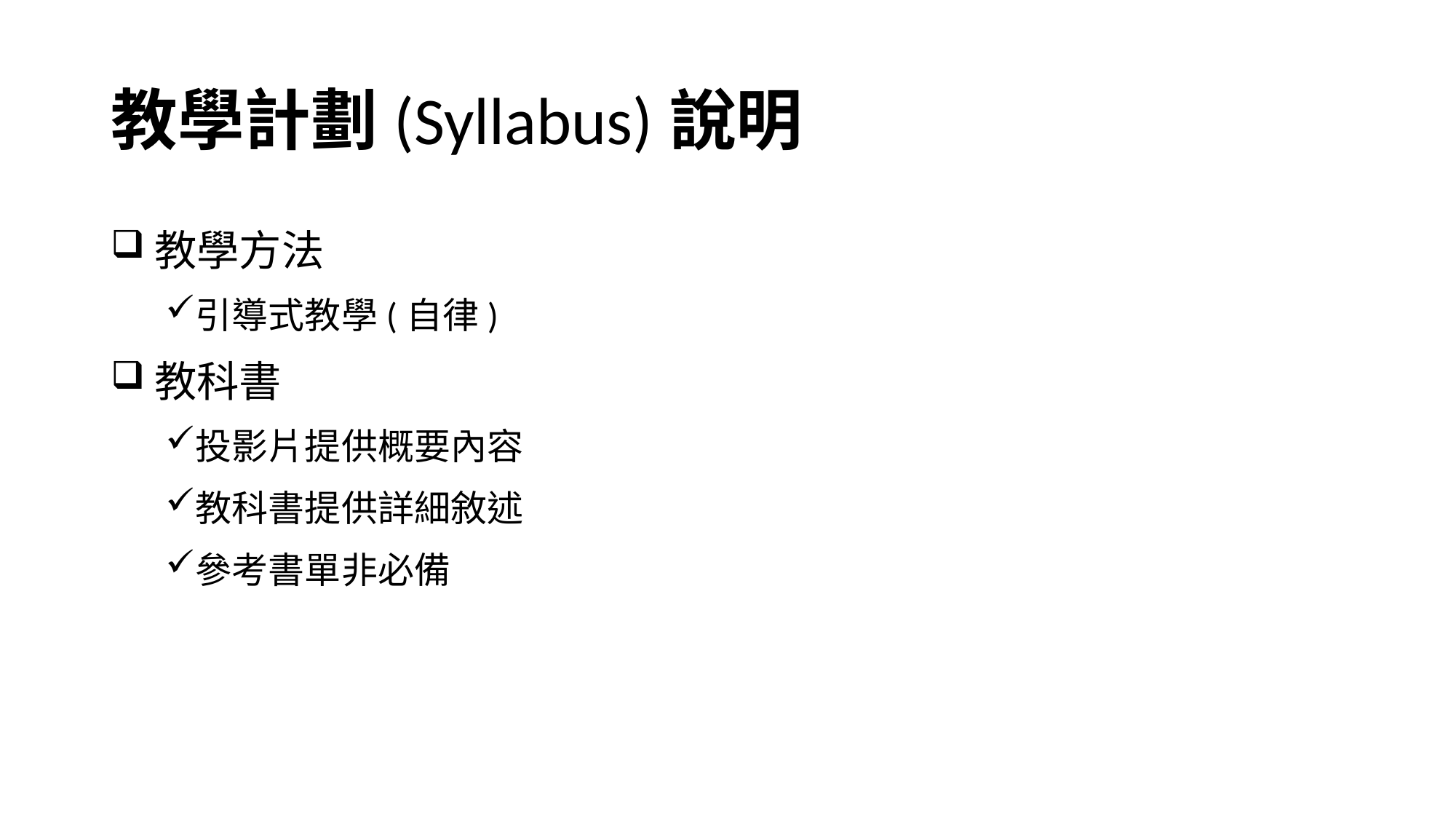

# 教學計劃(Syllabus)說明
教學方法
引導式教學(自律)
教科書
投影片提供概要內容
教科書提供詳細敘述
參考書單非必備